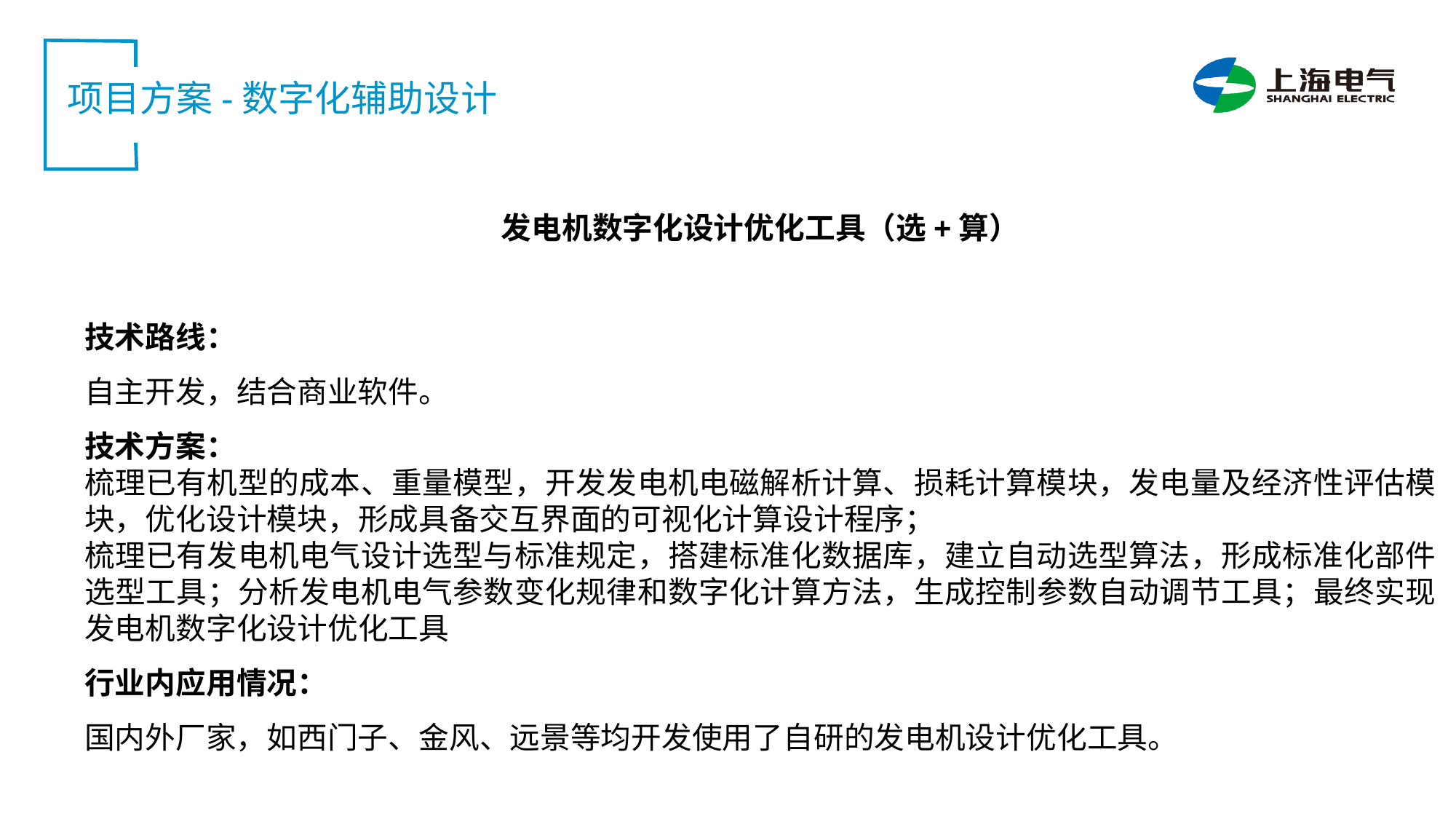

项目方案-数字化辅助设计

发电机数字化设计优化工具（选+算）

技术路线：
自主开发，结合商业软件。
技术方案：
梳理已有机型的成本、重量模型，开发发电机电磁解析计算、损耗计算模块，发电量及经济性评估模块，优化设计模块，形成具备交互界面的可视化计算设计程序；
梳理已有发电机电气设计选型与标准规定，搭建标准化数据库，建立自动选型算法，形成标准化部件选型工具；分析发电机电气参数变化规律和数字化计算方法，生成控制参数自动调节工具；最终实现发电机数字化设计优化工具
行业内应用情况：
国内外厂家，如西门子、金风、远景等均开发使用了自研的发电机设计优化工具。